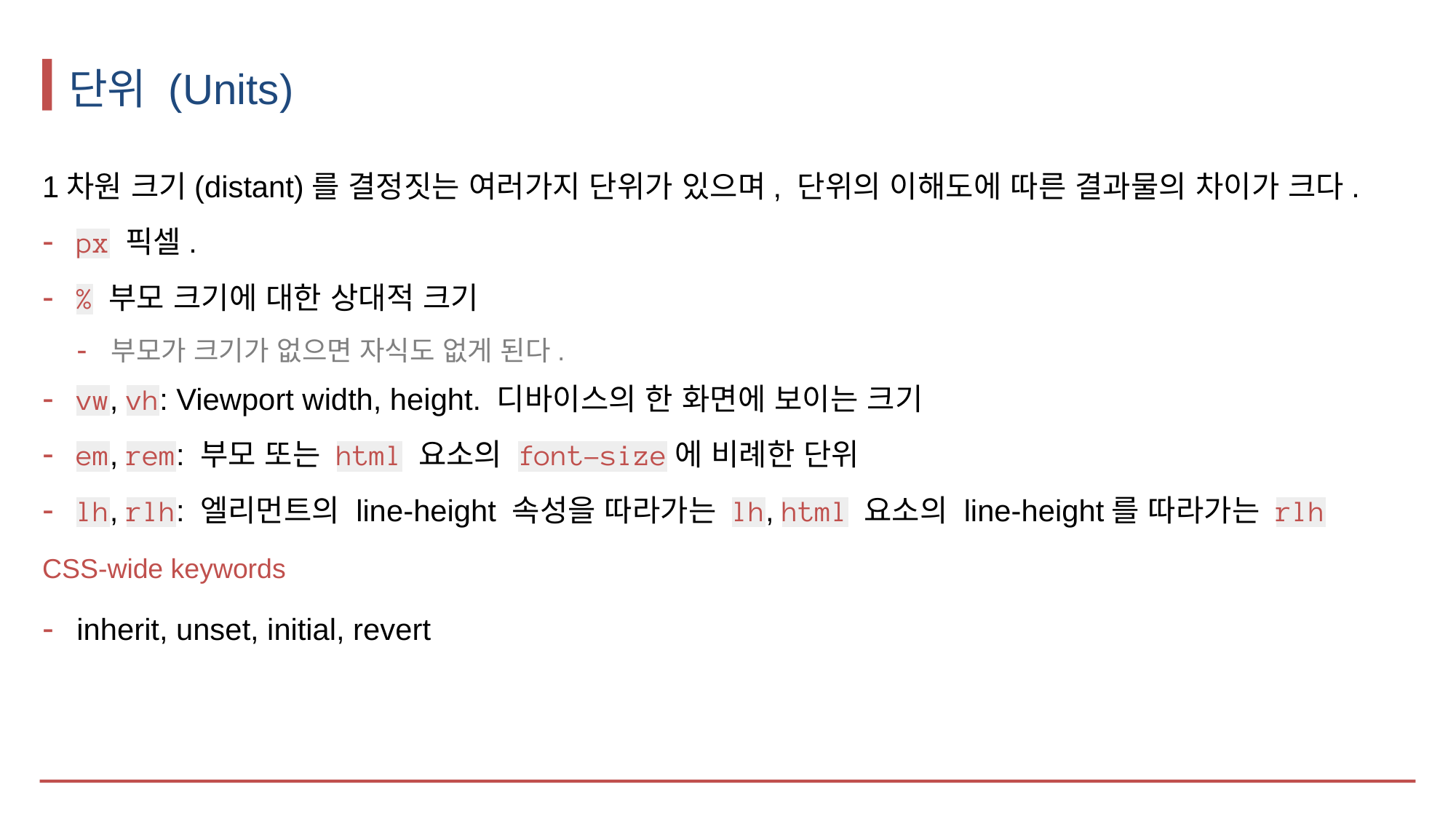

# 단위 (Units)
1차원 크기(distant)를 결정짓는 여러가지 단위가 있으며, 단위의 이해도에 따른 결과물의 차이가 크다.
px 픽셀.
% 부모 크기에 대한 상대적 크기
부모가 크기가 없으면 자식도 없게 된다.
vw, vh: Viewport width, height. 디바이스의 한 화면에 보이는 크기
em, rem: 부모 또는 html 요소의 font-size에 비례한 단위
lh, rlh: 엘리먼트의 line-height 속성을 따라가는 lh, html 요소의 line-height를 따라가는 rlh
CSS-wide keywords
inherit, unset, initial, revert